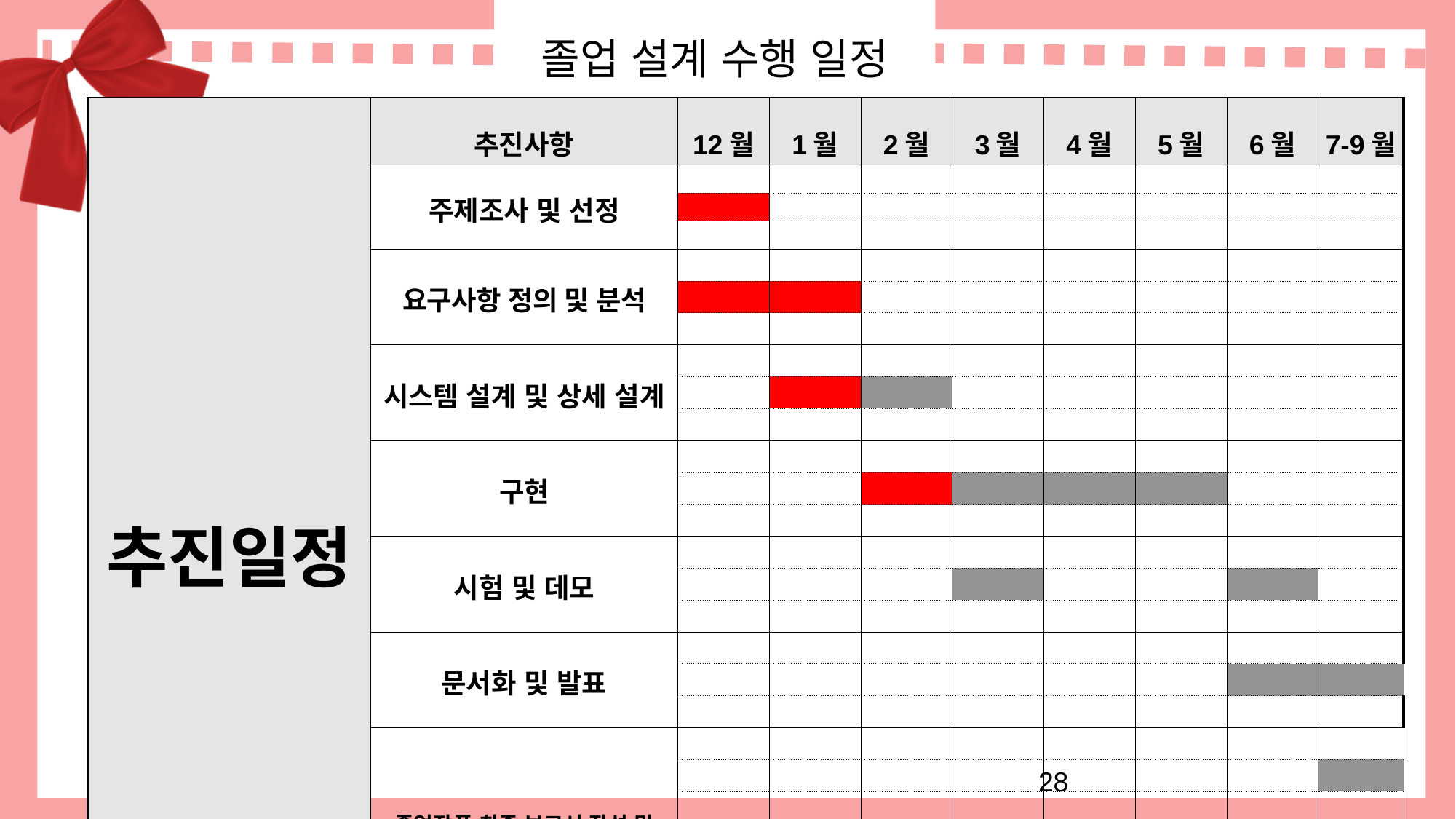

# 졸업 설계 수행 일정
| 추진일정 | 추진사항 | 12월 | 1월 | 2월 | 3월 | 4월 | 5월 | 6월 | 7-9월 |
| --- | --- | --- | --- | --- | --- | --- | --- | --- | --- |
|  | 주제조사 및 선정 |  |  |  |  |  |  |  |  |
|  |  |  |  |  |  |  |  |  |  |
|  |  |  |  |  |  |  |  |  |  |
|  | 요구사항 정의 및 분석 |  |  |  |  |  |  |  |  |
|  |  |  |  |  |  |  |  |  |  |
|  |  |  |  |  |  |  |  |  |  |
|  | 시스템 설계 및 상세 설계 |  |  |  |  |  |  |  |  |
|  |  |  |  |  |  |  |  |  |  |
|  |  |  |  |  |  |  |  |  |  |
|  | 구현 |  |  |  |  |  |  |  |  |
|  |  |  |  |  |  |  |  |  |  |
|  |  |  |  |  |  |  |  |  |  |
|  | 시험 및 데모 |  |  |  |  |  |  |  |  |
|  |  |  |  |  |  |  |  |  |  |
|  |  |  |  |  |  |  |  |  |  |
|  | 문서화 및 발표 |  |  |  |  |  |  |  |  |
|  |  |  |  |  |  |  |  |  |  |
|  |  |  |  |  |  |  |  |  |  |
|  | 졸업장품 최종 보고서 작성 및 패키징 |  |  |  |  |  |  |  |  |
|  |  |  |  |  |  |  |  |  |  |
|  |  |  |  |  |  |  |  |  |  |